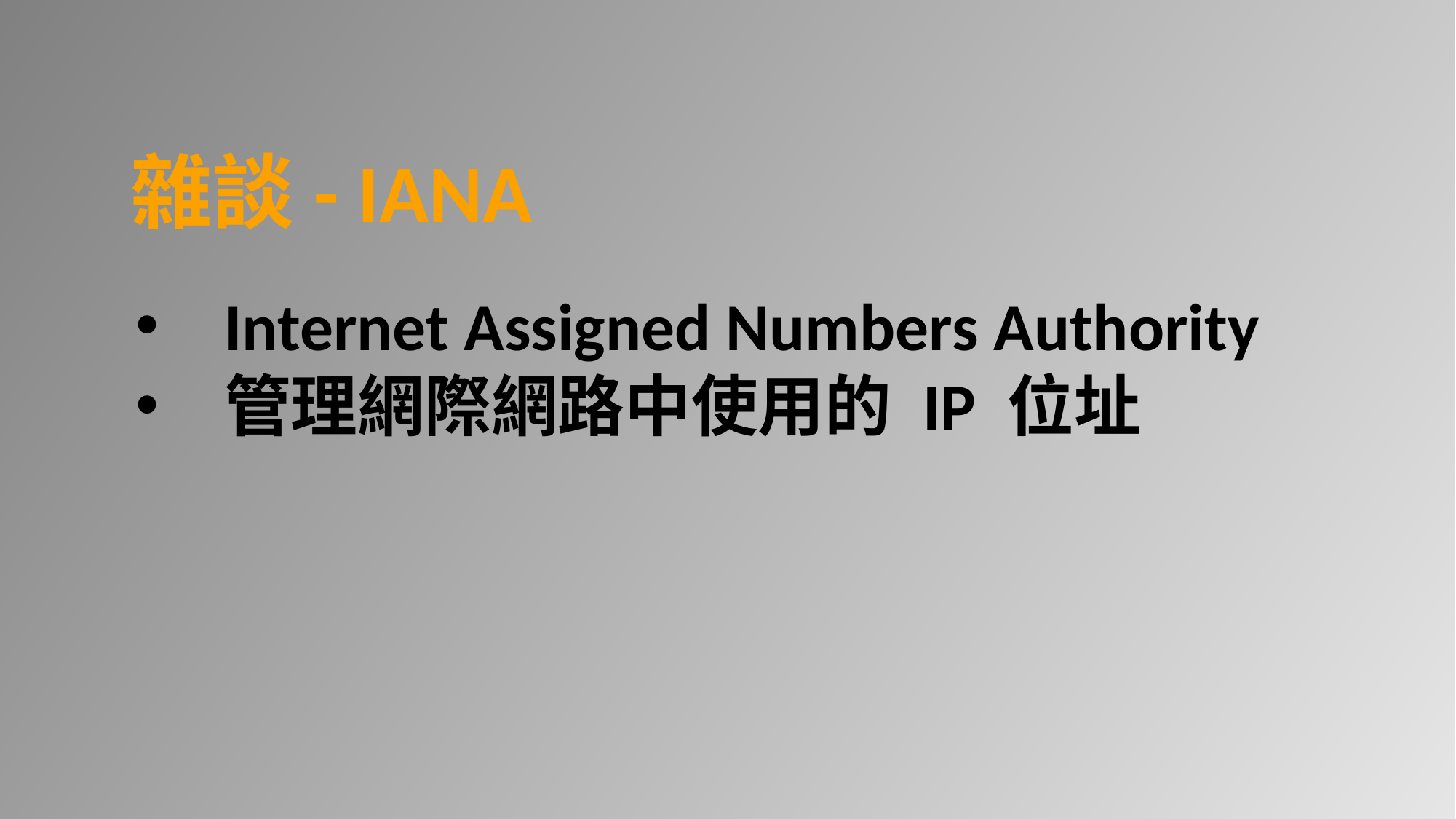

# 雜談- IANA
Internet Assigned Numbers Authority
管理網際網路中使用的 IP 位址